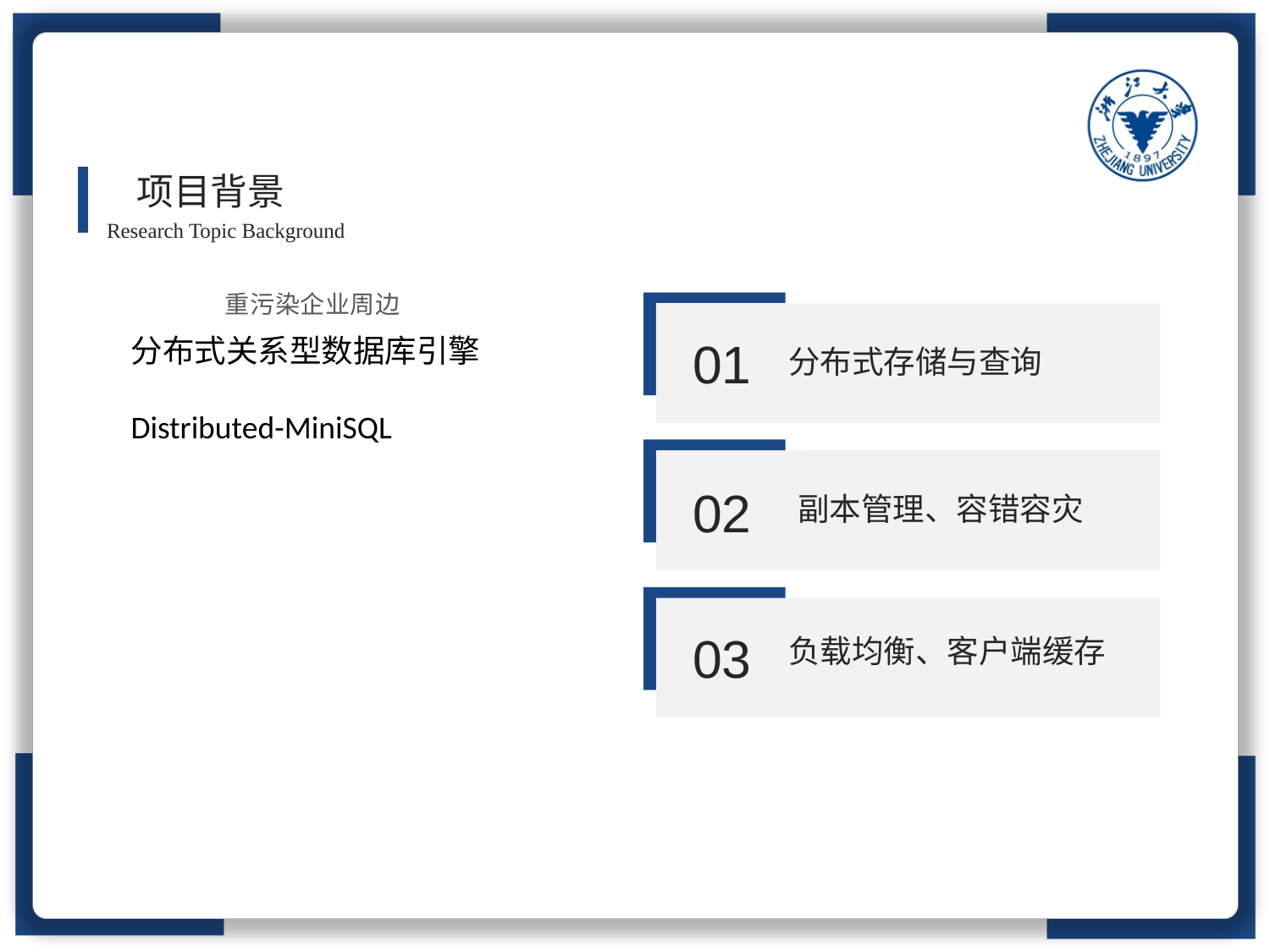

项目背景
Research Topic Background

### Chart: 重污染企业周边

| Category |
|---|

分布式关系型数据库引擎

Distributed-MiniSQL
01
分布式存储与查询

02
副本管理、容错容灾

03
负载均衡、客户端缓存